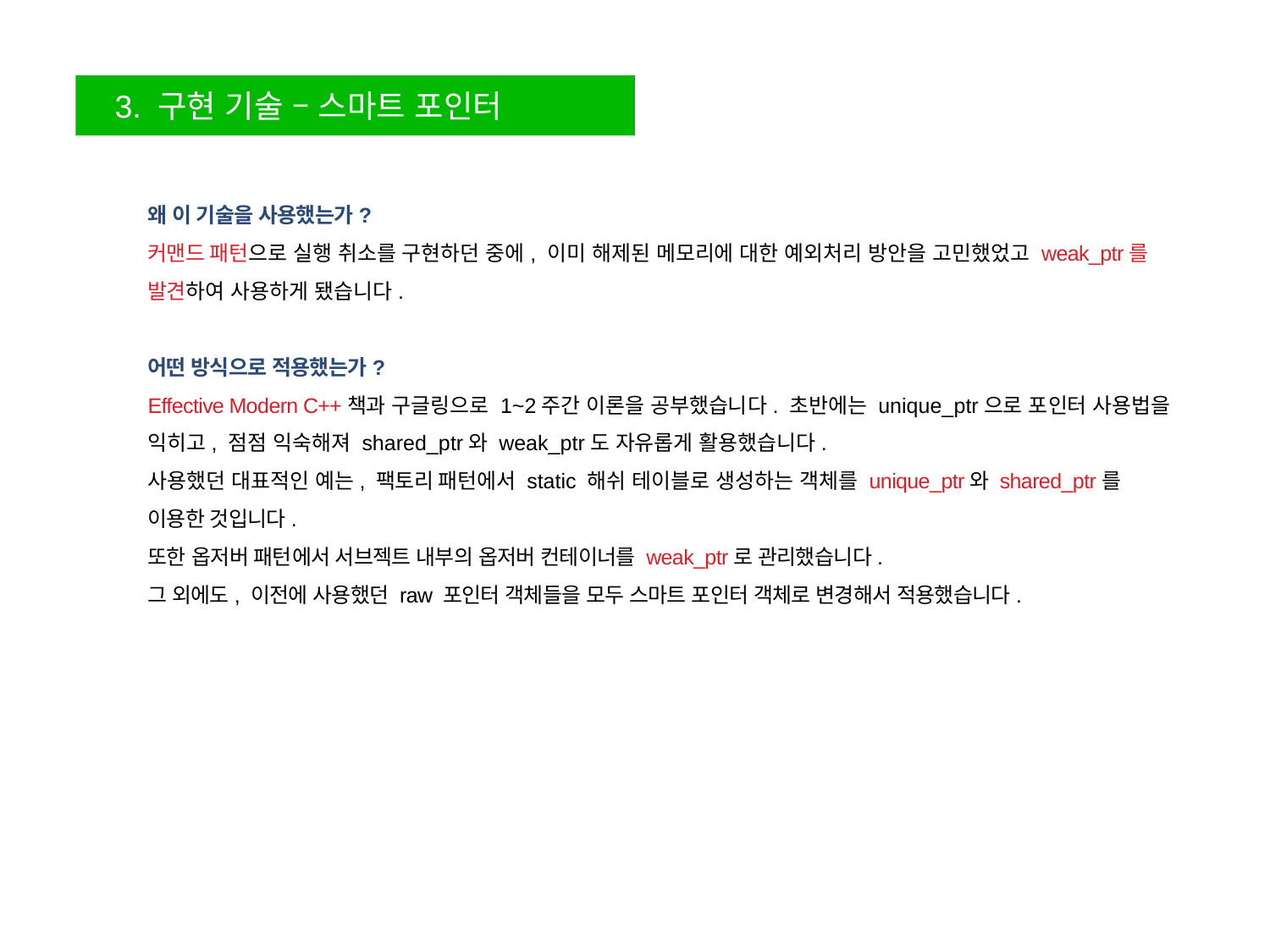

3. 구현 기술 – 스마트 포인터
왜 이 기술을 사용했는가?
커맨드 패턴으로 실행 취소를 구현하던 중에, 이미 해제된 메모리에 대한 예외처리 방안을 고민했었고 weak_ptr를 발견하여 사용하게 됐습니다.

어떤 방식으로 적용했는가?
Effective Modern C++책과 구글링으로 1~2주간 이론을 공부했습니다. 초반에는 unique_ptr으로 포인터 사용법을 익히고, 점점 익숙해져 shared_ptr와 weak_ptr도 자유롭게 활용했습니다.
사용했던 대표적인 예는, 팩토리 패턴에서 static 해쉬 테이블로 생성하는 객체를 unique_ptr와 shared_ptr를 이용한 것입니다.
또한 옵저버 패턴에서 서브젝트 내부의 옵저버 컨테이너를 weak_ptr로 관리했습니다.
그 외에도, 이전에 사용했던 raw 포인터 객체들을 모두 스마트 포인터 객체로 변경해서 적용했습니다.